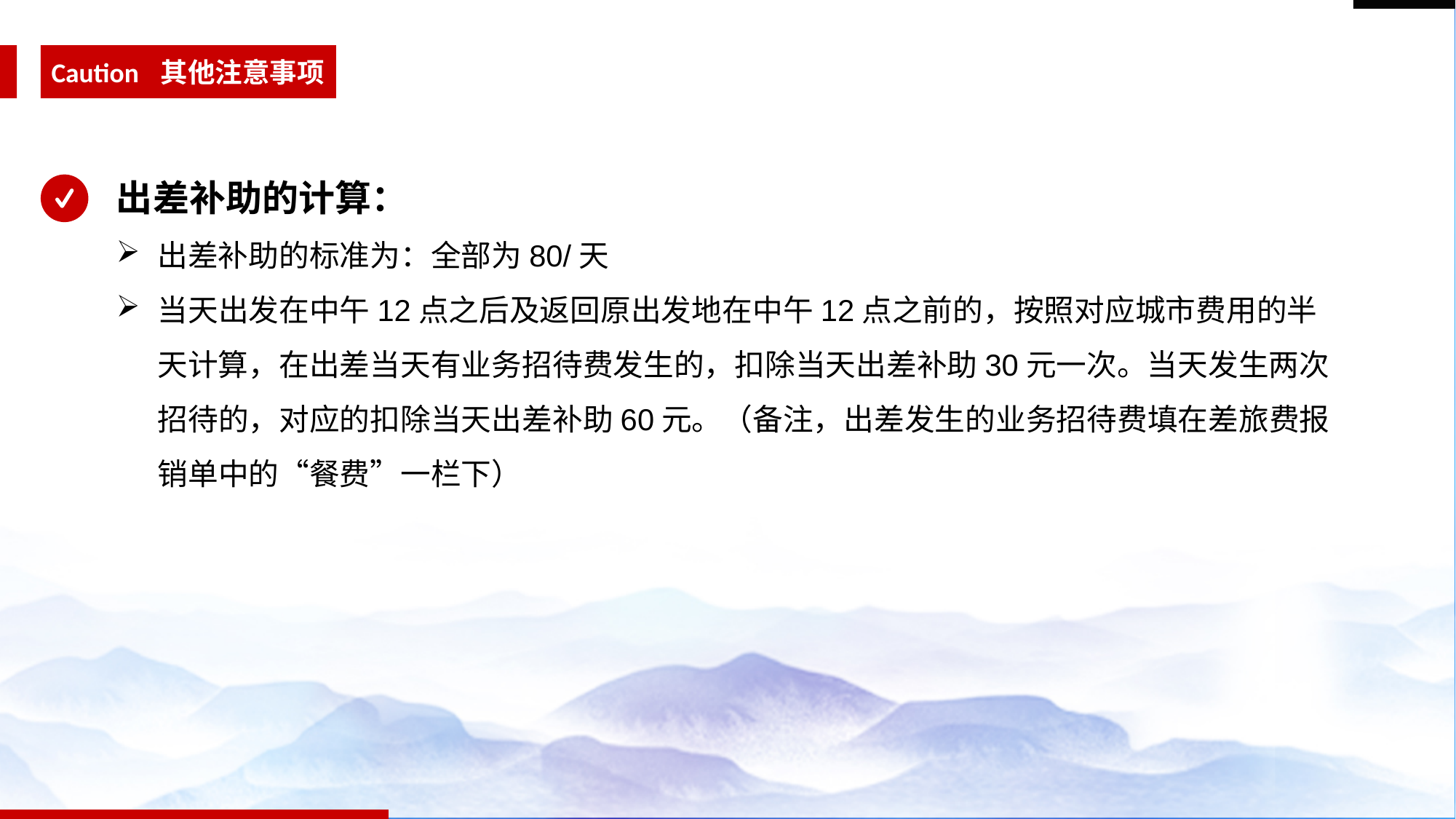

Caution 	其他注意事项
出差补助的计算：
出差补助的标准为：全部为80/天
当天出发在中午12点之后及返回原出发地在中午12点之前的，按照对应城市费用的半天计算，在出差当天有业务招待费发生的，扣除当天出差补助30元一次。当天发生两次招待的，对应的扣除当天出差补助60元。（备注，出差发生的业务招待费填在差旅费报销单中的“餐费”一栏下）